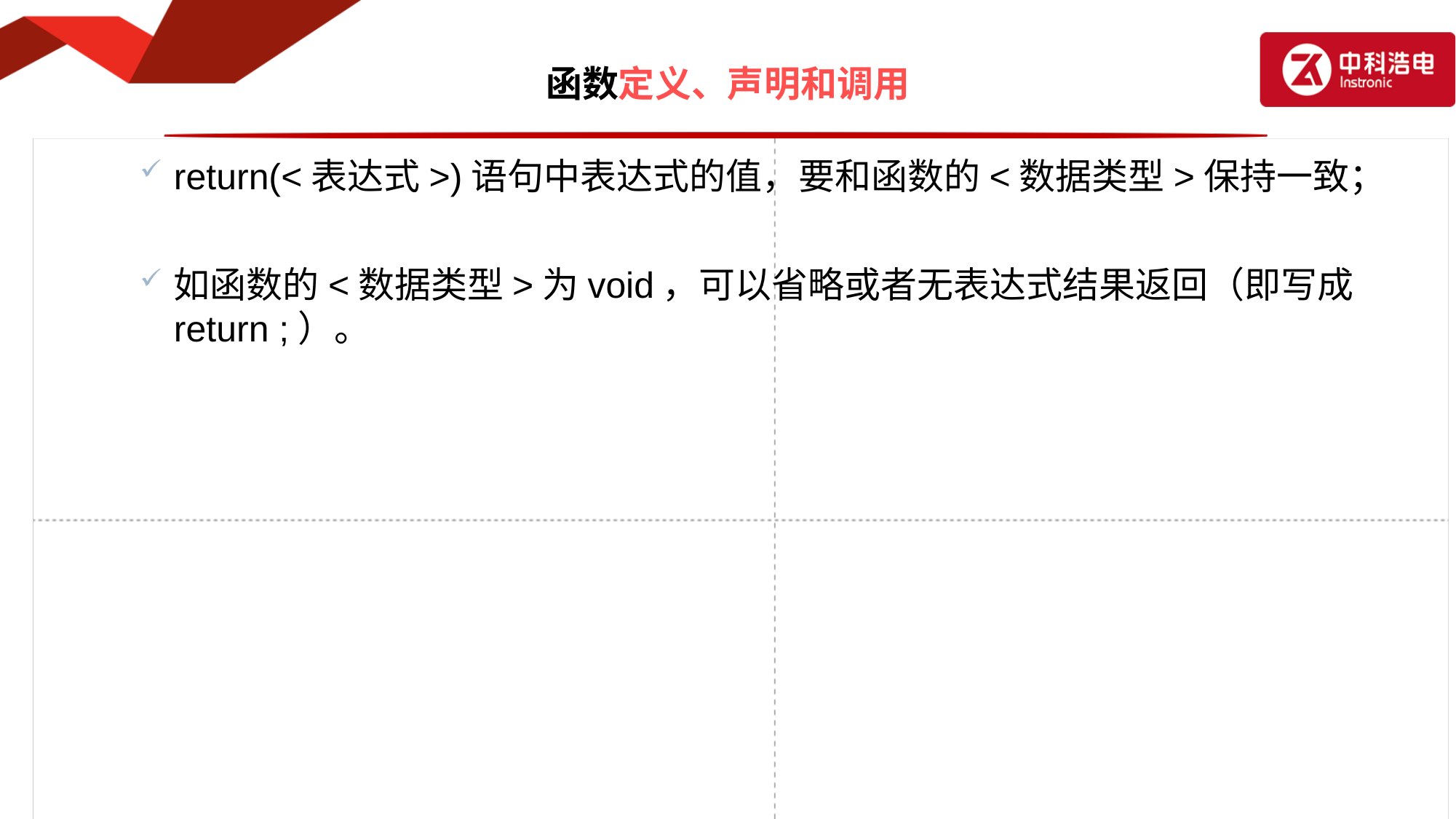

# 函数定义、声明和调用
return(<表达式>)语句中表达式的值，要和函数的<数据类型>保持一致；

如函数的<数据类型>为void，可以省略或者无表达式结果返回（即写成return ;）。